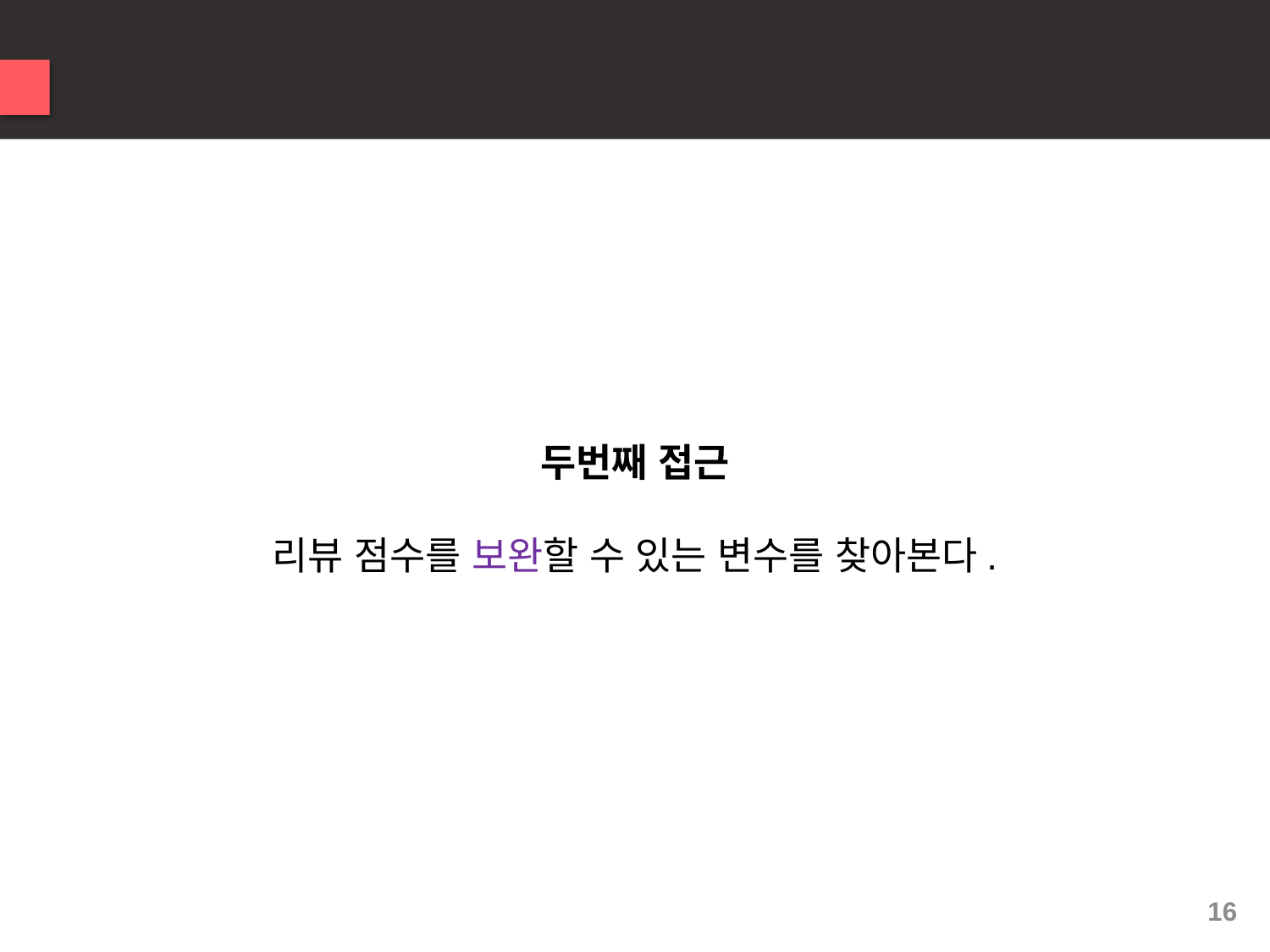

2
접근 방향 설정
두번째 접근

리뷰 점수를 보완할 수 있는 변수를 찾아본다.
16